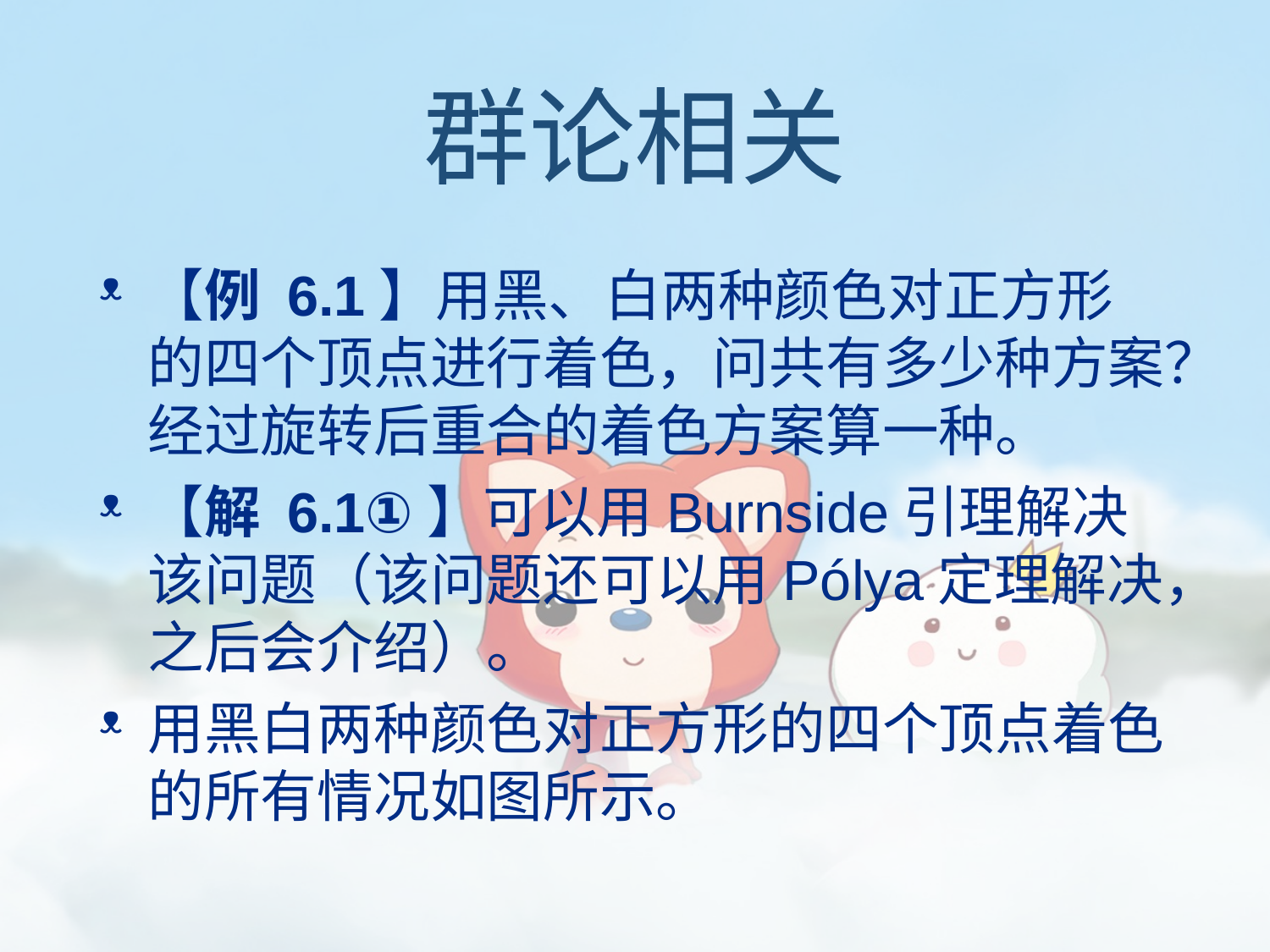

# 群论相关
【例 6.1】用黑、白两种颜色对正方形的四个顶点进行着色，问共有多少种方案？经过旋转后重合的着色方案算一种。
【解 6.1①】可以用Burnside引理解决该问题（该问题还可以用Pólya定理解决，之后会介绍）。
用黑白两种颜色对正方形的四个顶点着色的所有情况如图所示。

147